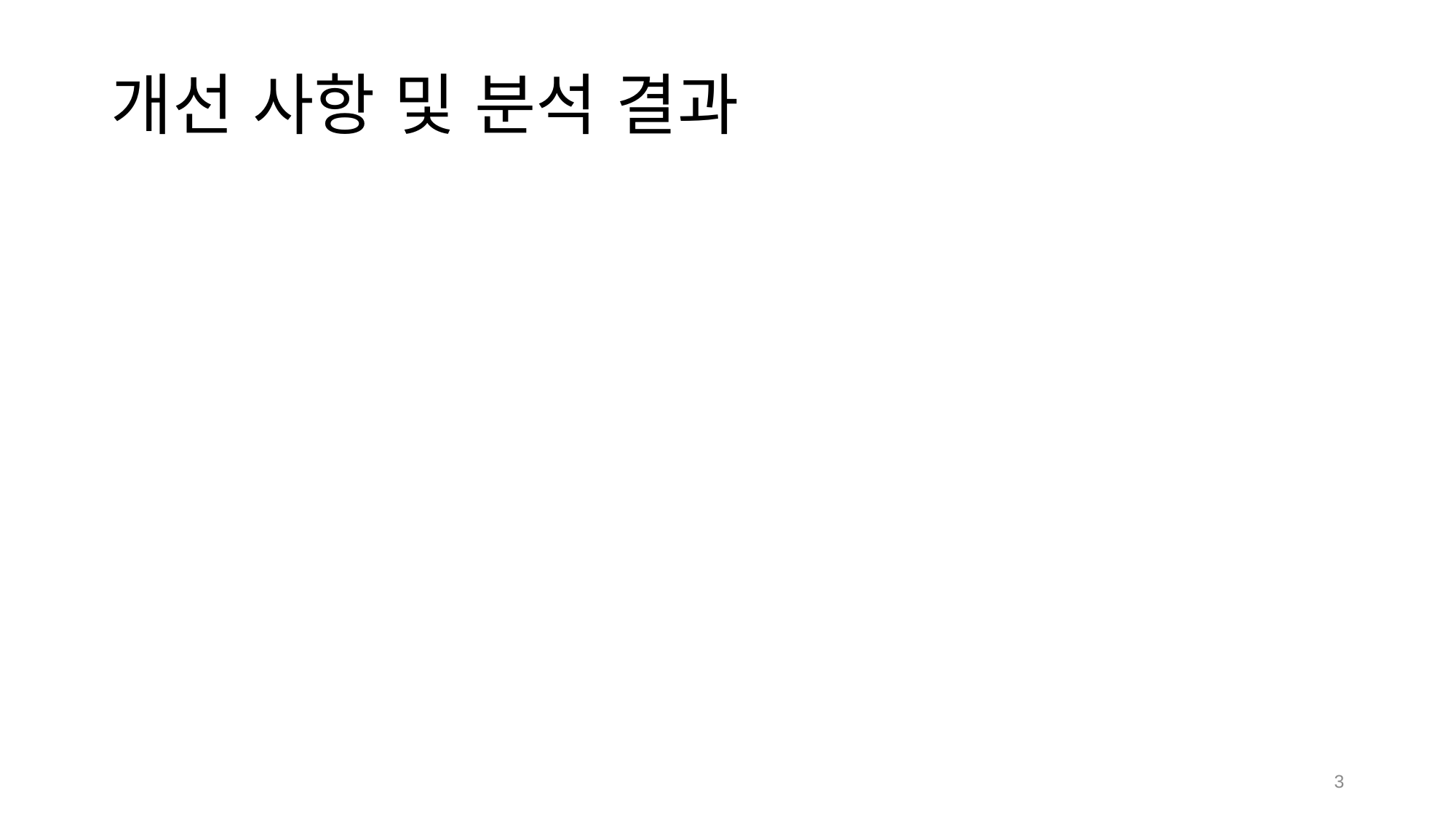

# 개선 사항 및 분석 결과
3